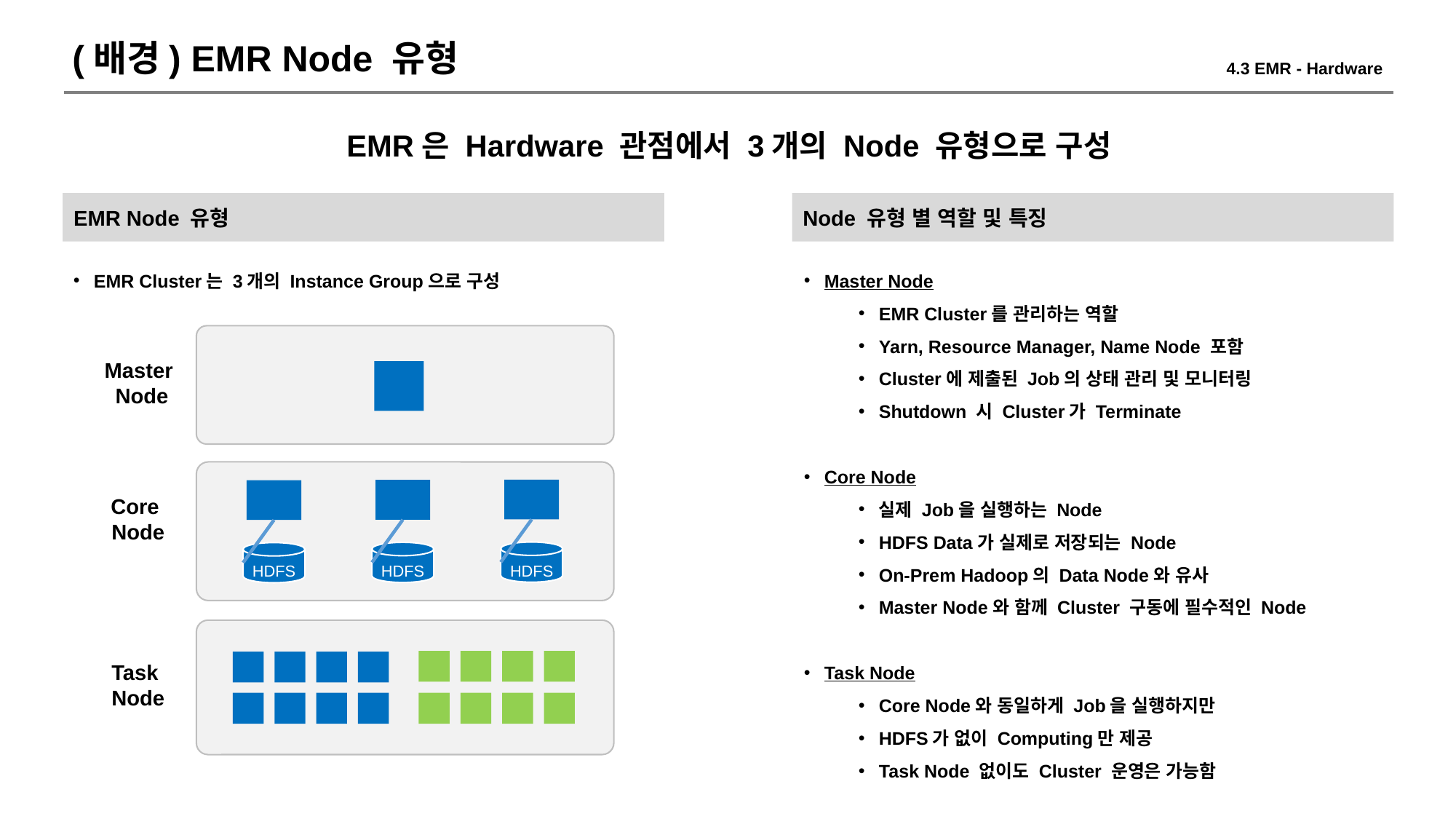

(배경) EMR Node 유형
4.3 EMR - Hardware
EMR은 Hardware 관점에서 3개의 Node 유형으로 구성
Node 유형 별 역할 및 특징
EMR Node 유형
EMR Cluster는 3개의 Instance Group으로 구성
Master Node
EMR Cluster를 관리하는 역할
Yarn, Resource Manager, Name Node 포함
Cluster에 제출된 Job의 상태 관리 및 모니터링
Shutdown 시 Cluster가 Terminate
Core Node
실제 Job을 실행하는 Node
HDFS Data가 실제로 저장되는 Node
On-Prem Hadoop의 Data Node와 유사
Master Node와 함께 Cluster 구동에 필수적인 Node

Task Node
Core Node와 동일하게 Job을 실행하지만
HDFS가 없이 Computing만 제공
Task Node 없이도 Cluster 운영은 가능함

Master
 Node

HDFS

HDFS

HDFS
Core
 Node

Task
 Node